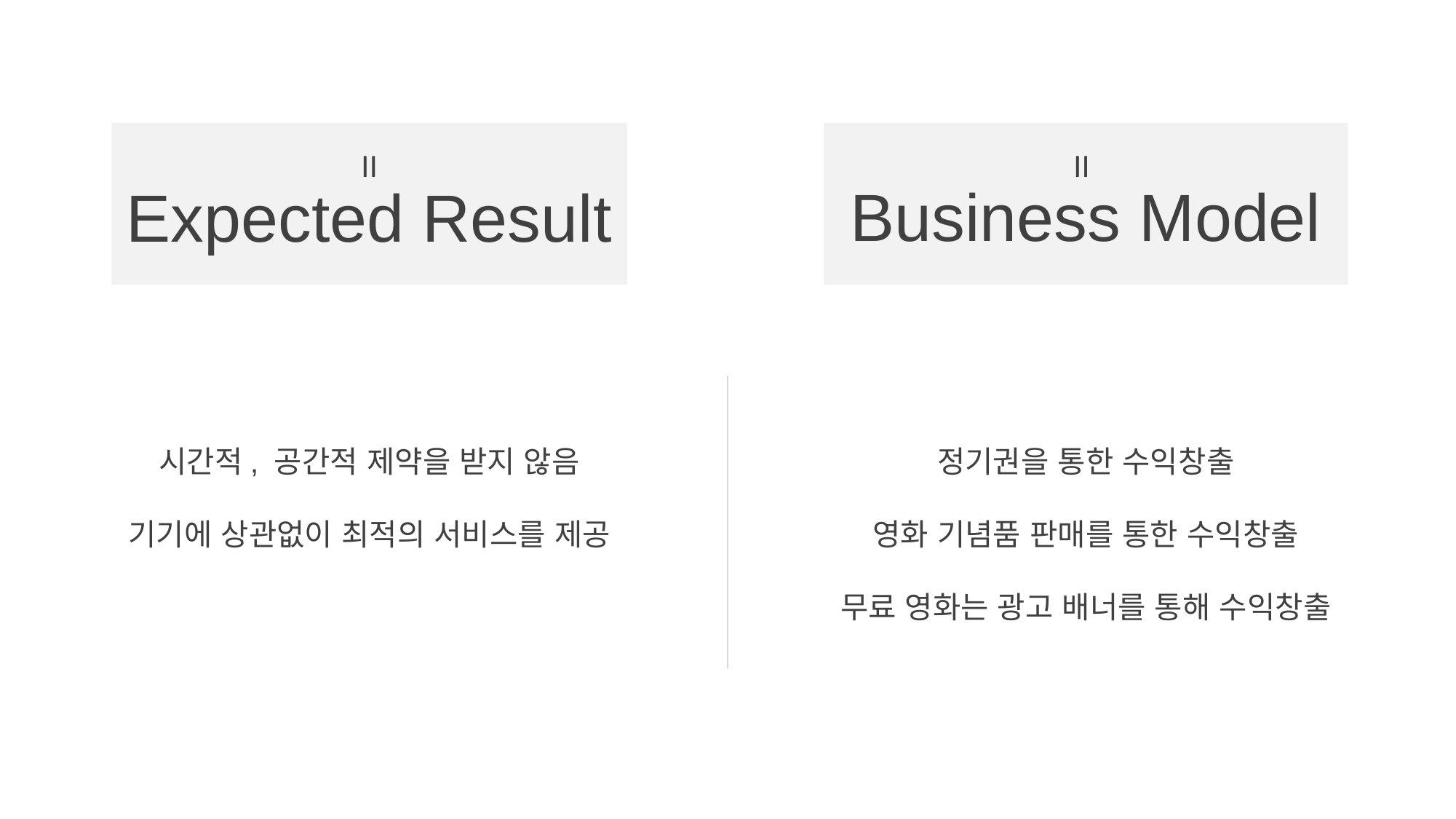

II
Business Model
# II Expected Result
시간적, 공간적 제약을 받지 않음

기기에 상관없이 최적의 서비스를 제공
정기권을 통한 수익창출

영화 기념품 판매를 통한 수익창출

무료 영화는 광고 배너를 통해 수익창출